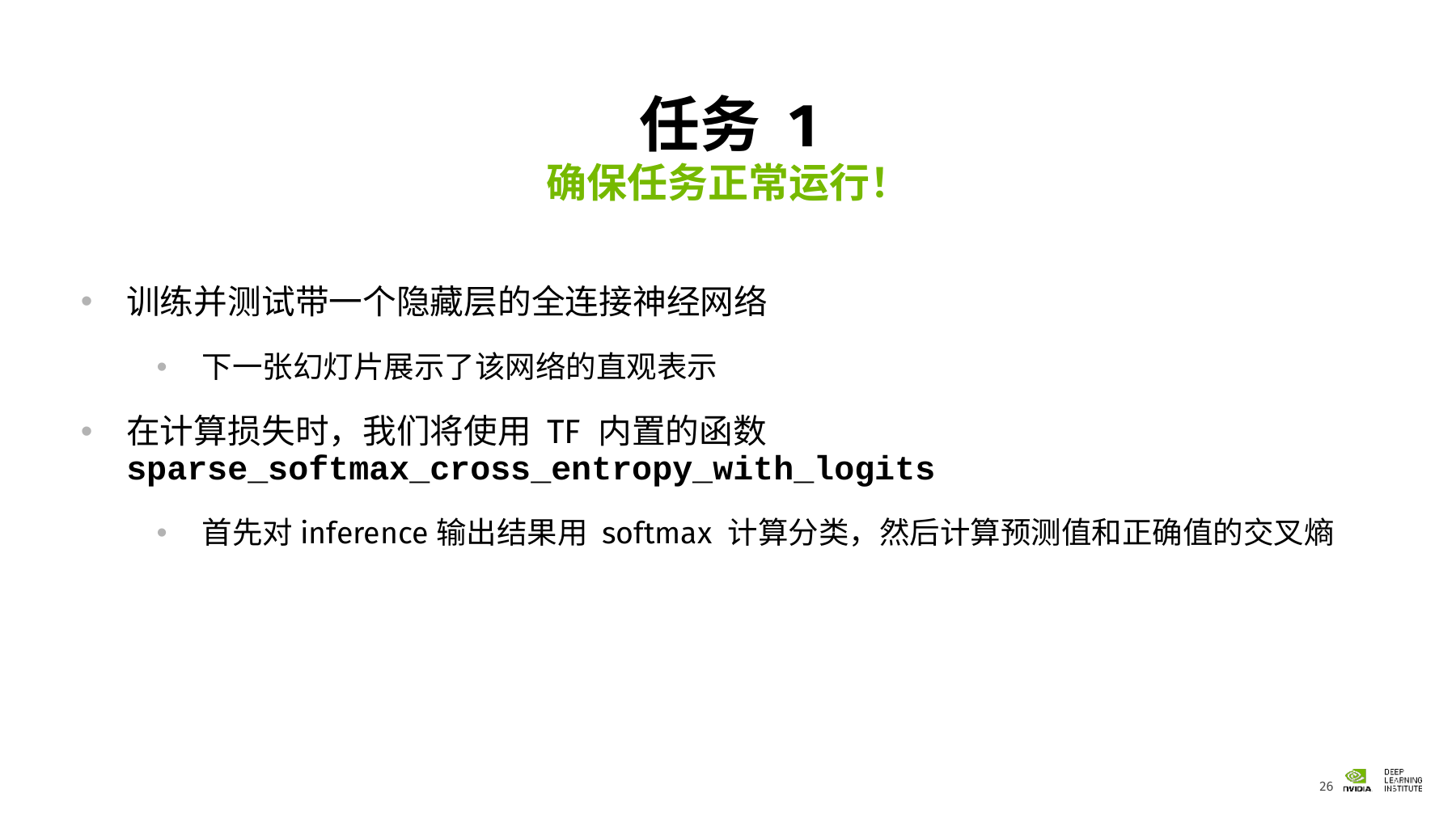

# 任务 1
确保任务正常运行！
训练并测试带一个隐藏层的全连接神经网络
下一张幻灯片展示了该网络的直观表示
在计算损失时，我们将使用 TF 内置的函数 sparse_softmax_cross_entropy_with_logits
首先对inference输出结果用 softmax 计算分类，然后计算预测值和正确值的交叉熵